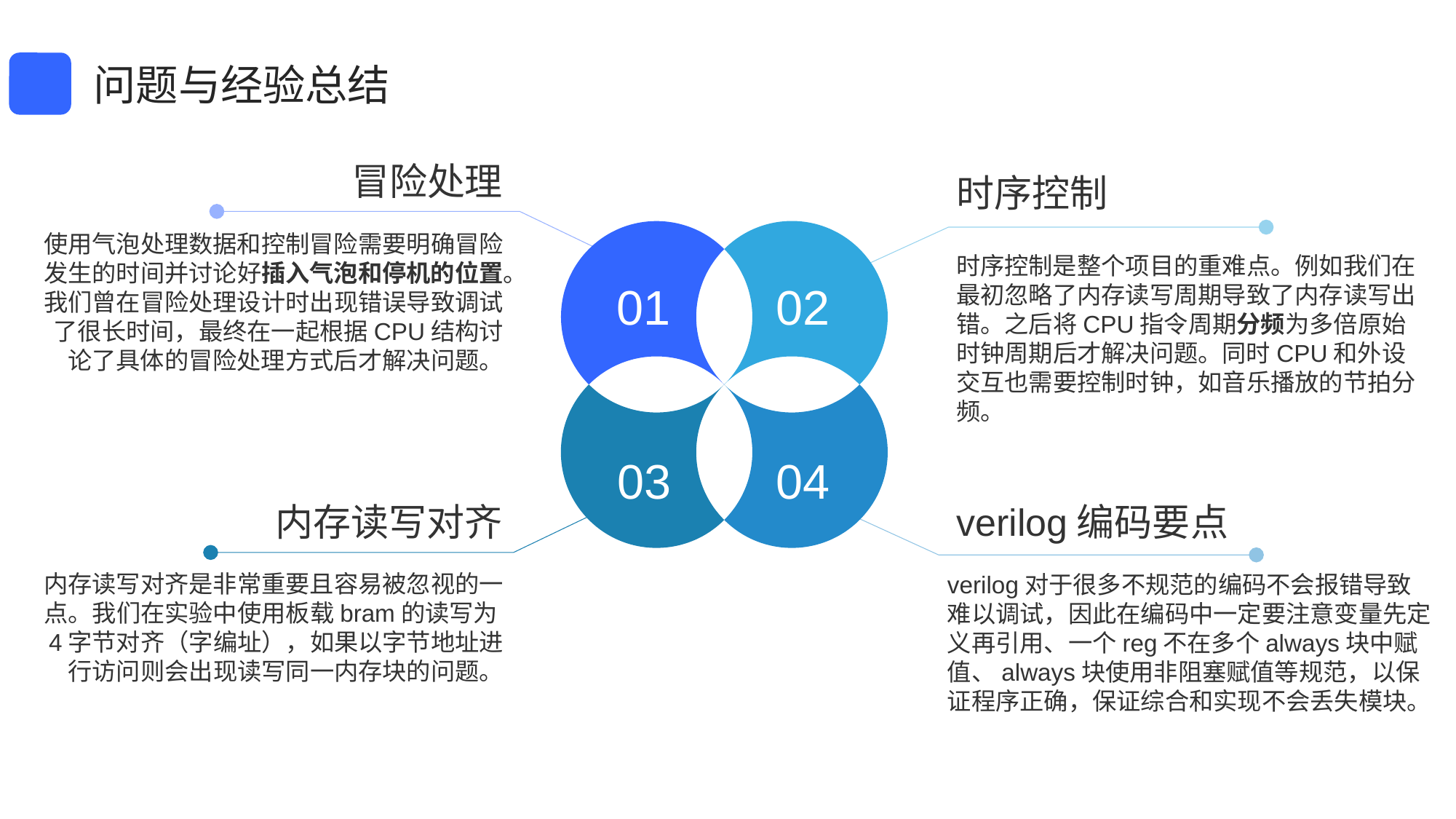

问题与经验总结
冒险处理
时序控制

使用气泡处理数据和控制冒险需要明确冒险发生的时间并讨论好插入气泡和停机的位置。我们曾在冒险处理设计时出现错误导致调试了很长时间，最终在一起根据CPU结构讨论了具体的冒险处理方式后才解决问题。
时序控制是整个项目的重难点。例如我们在最初忽略了内存读写周期导致了内存读写出错。之后将CPU指令周期分频为多倍原始时钟周期后才解决问题。同时CPU和外设交互也需要控制时钟，如音乐播放的节拍分频。
01
02

03
04
内存读写对齐
verilog编码要点

内存读写对齐是非常重要且容易被忽视的一点。我们在实验中使用板载bram的读写为4字节对齐（字编址），如果以字节地址进行访问则会出现读写同一内存块的问题。
verilog对于很多不规范的编码不会报错导致难以调试，因此在编码中一定要注意变量先定义再引用、一个reg不在多个always块中赋值、always块使用非阻塞赋值等规范，以保证程序正确，保证综合和实现不会丢失模块。